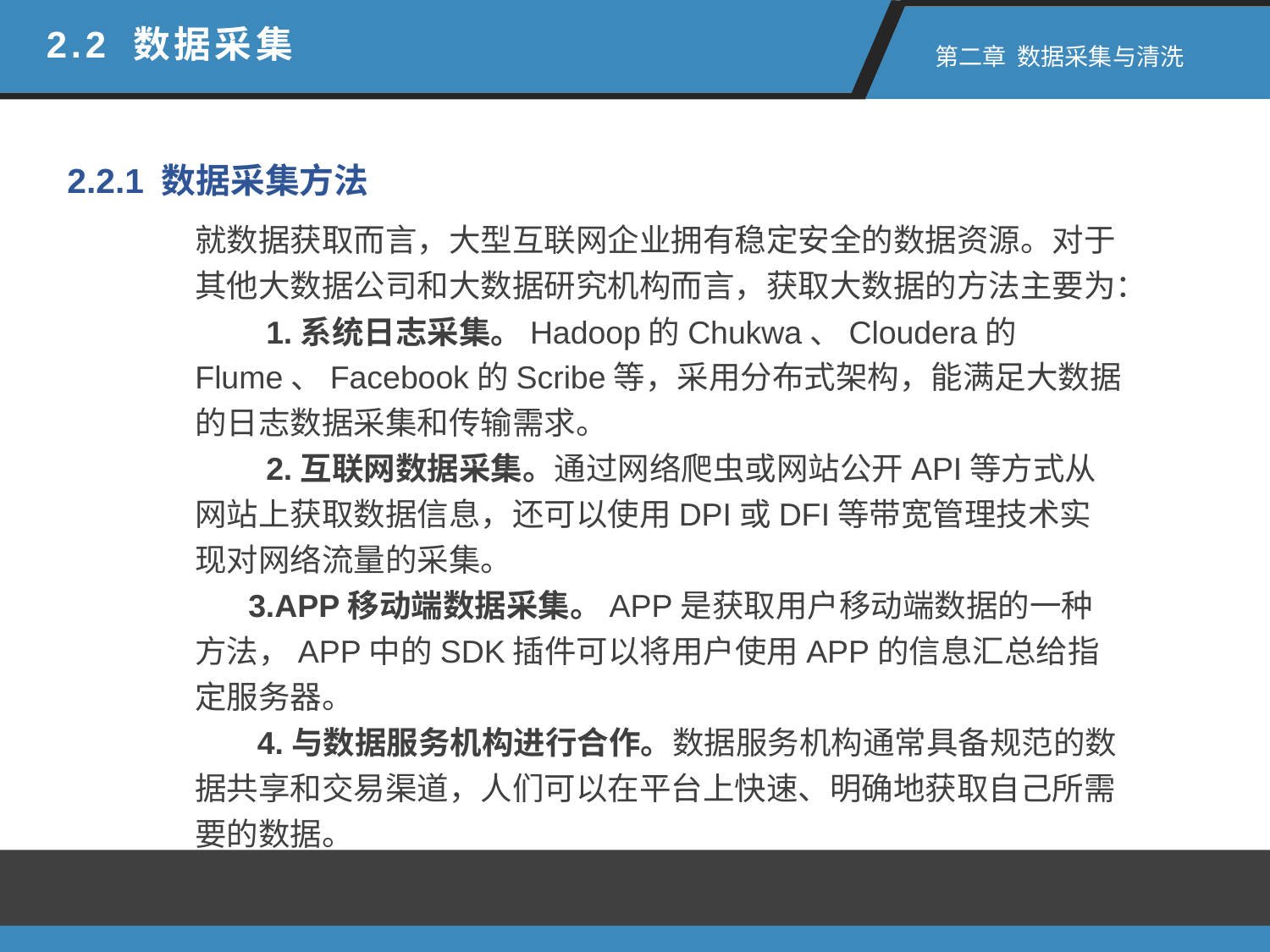

2.2 数据采集
  第二章  数据采集与清洗
2.2.1 数据采集方法
就数据获取而言，大型互联网企业拥有稳定安全的数据资源。对于其他大数据公司和大数据研究机构而言，获取大数据的方法主要为：
        1.系统日志采集。Hadoop的Chukwa、Cloudera的Flume、Facebook的Scribe等，采用分布式架构，能满足大数据的日志数据采集和传输需求。
        2.互联网数据采集。通过网络爬虫或网站公开API等方式从网站上获取数据信息，还可以使用DPI或DFI等带宽管理技术实现对网络流量的采集。
      3.APP移动端数据采集。APP是获取用户移动端数据的一种方法，APP中的SDK插件可以将用户使用APP的信息汇总给指定服务器。
       4.与数据服务机构进行合作。数据服务机构通常具备规范的数据共享和交易渠道，人们可以在平台上快速、明确地获取自己所需要的数据。